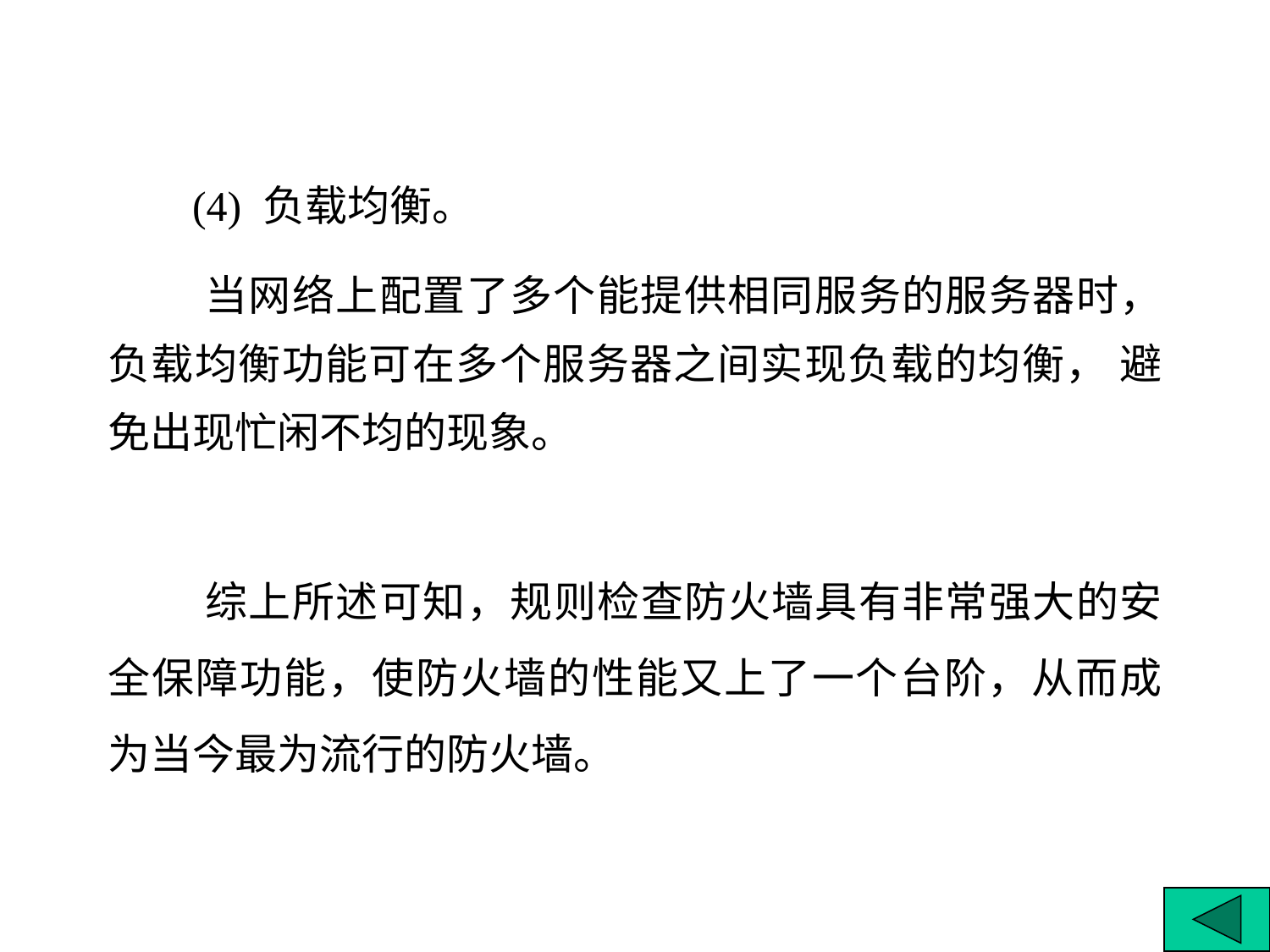

(4) 负载均衡。
        当网络上配置了多个能提供相同服务的服务器时，负载均衡功能可在多个服务器之间实现负载的均衡， 避免出现忙闲不均的现象。

        综上所述可知，规则检查防火墙具有非常强大的安全保障功能，使防火墙的性能又上了一个台阶，从而成为当今最为流行的防火墙。